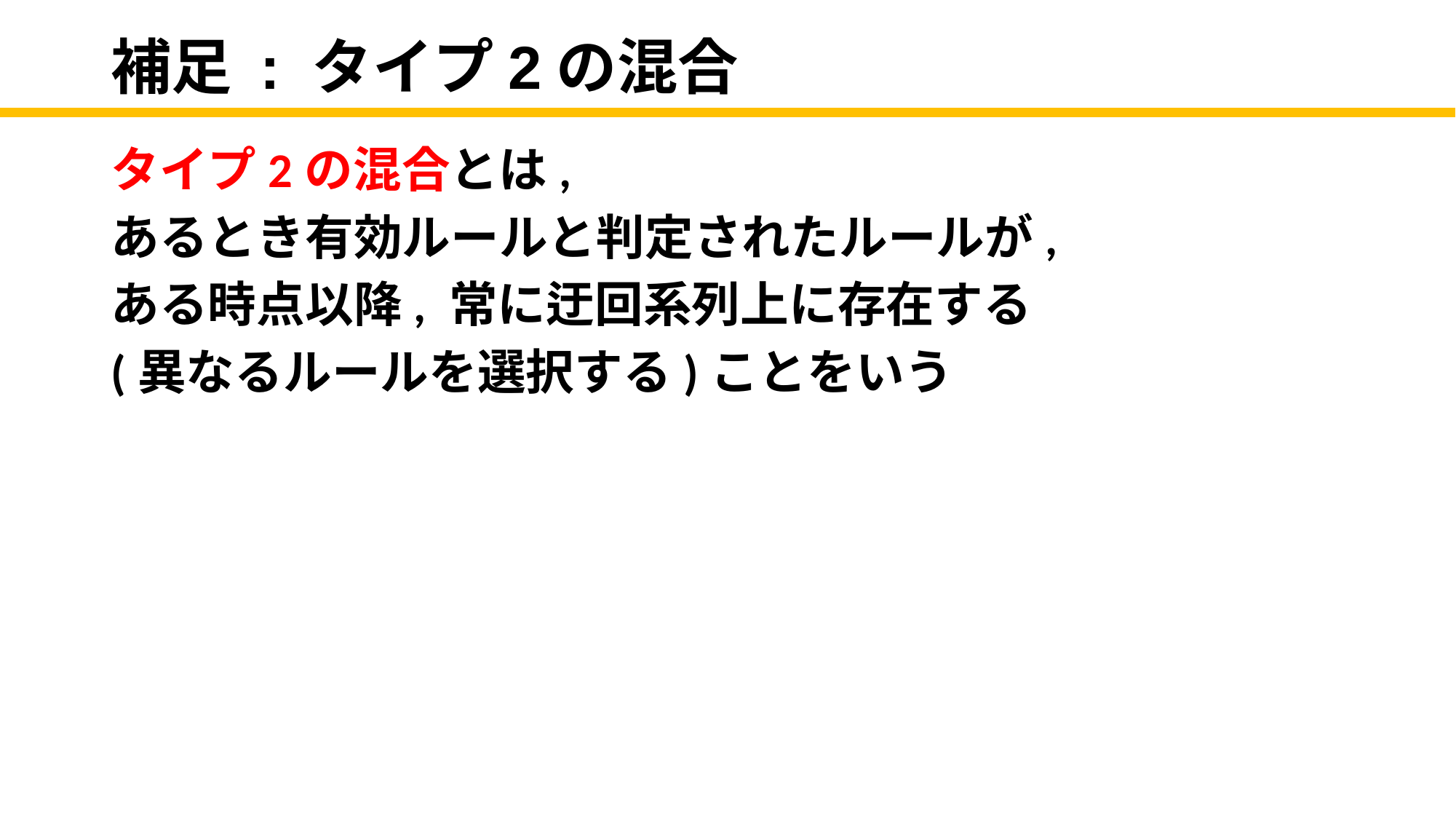

# 補足 : タイプ2の混合
タイプ2の混合とは,
あるとき有効ルールと判定されたルールが,
ある時点以降, 常に迂回系列上に存在する
(異なるルールを選択する)ことをいう